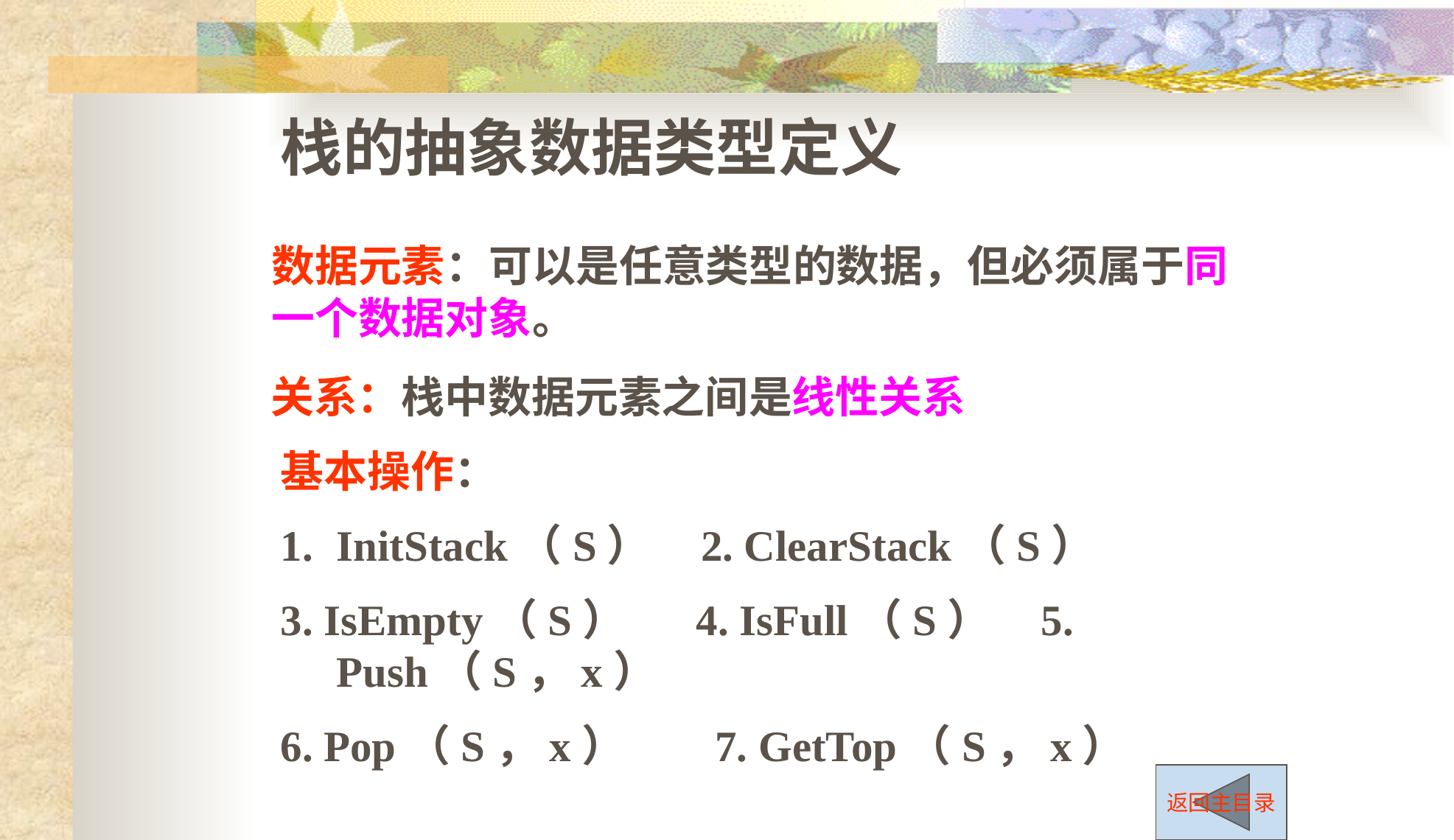

栈的抽象数据类型定义
数据元素：可以是任意类型的数据，但必须属于同一个数据对象。
关系：栈中数据元素之间是线性关系
基本操作：
InitStack（S）    2. ClearStack（S）
3. IsEmpty（S）      4. IsFull（S）    5. Push（S，x）
6. Pop（S，x）        7. GetTop（S，x）
返回主目录